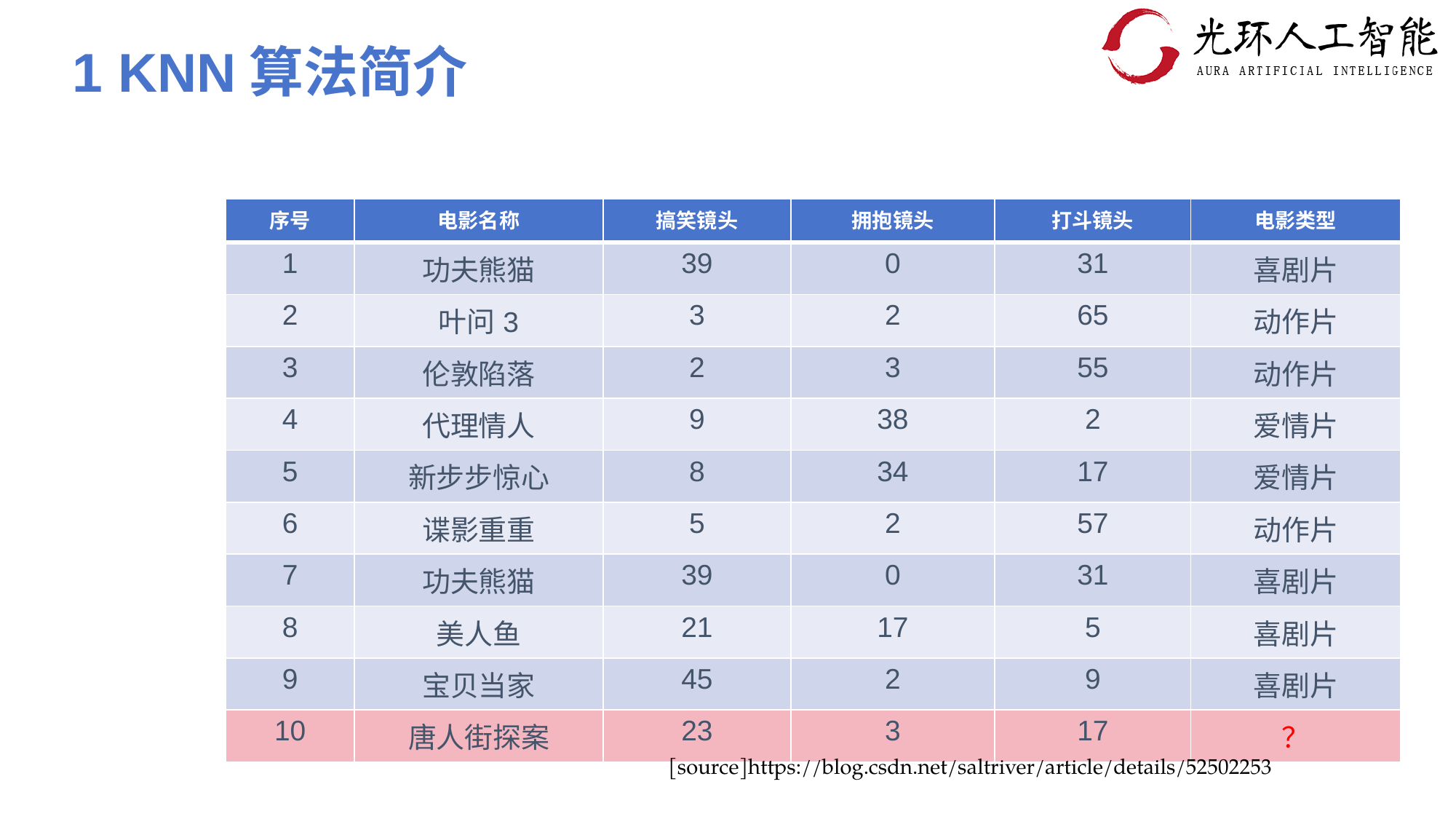

1 KNN算法简介
| 序号 | 电影名称 | 搞笑镜头 | 拥抱镜头 | 打斗镜头 | 电影类型 |
| --- | --- | --- | --- | --- | --- |
| 1 | 功夫熊猫 | 39 | 0 | 31 | 喜剧片 |
| 2 | 叶问3 | 3 | 2 | 65 | 动作片 |
| 3 | 伦敦陷落 | 2 | 3 | 55 | 动作片 |
| 4 | 代理情人 | 9 | 38 | 2 | 爱情片 |
| 5 | 新步步惊心 | 8 | 34 | 17 | 爱情片 |
| 6 | 谍影重重 | 5 | 2 | 57 | 动作片 |
| 7 | 功夫熊猫 | 39 | 0 | 31 | 喜剧片 |
| 8 | 美人鱼 | 21 | 17 | 5 | 喜剧片 |
| 9 | 宝贝当家 | 45 | 2 | 9 | 喜剧片 |
| 10 | 唐人街探案 | 23 | 3 | 17 | ？ |
[source]https://blog.csdn.net/saltriver/article/details/52502253